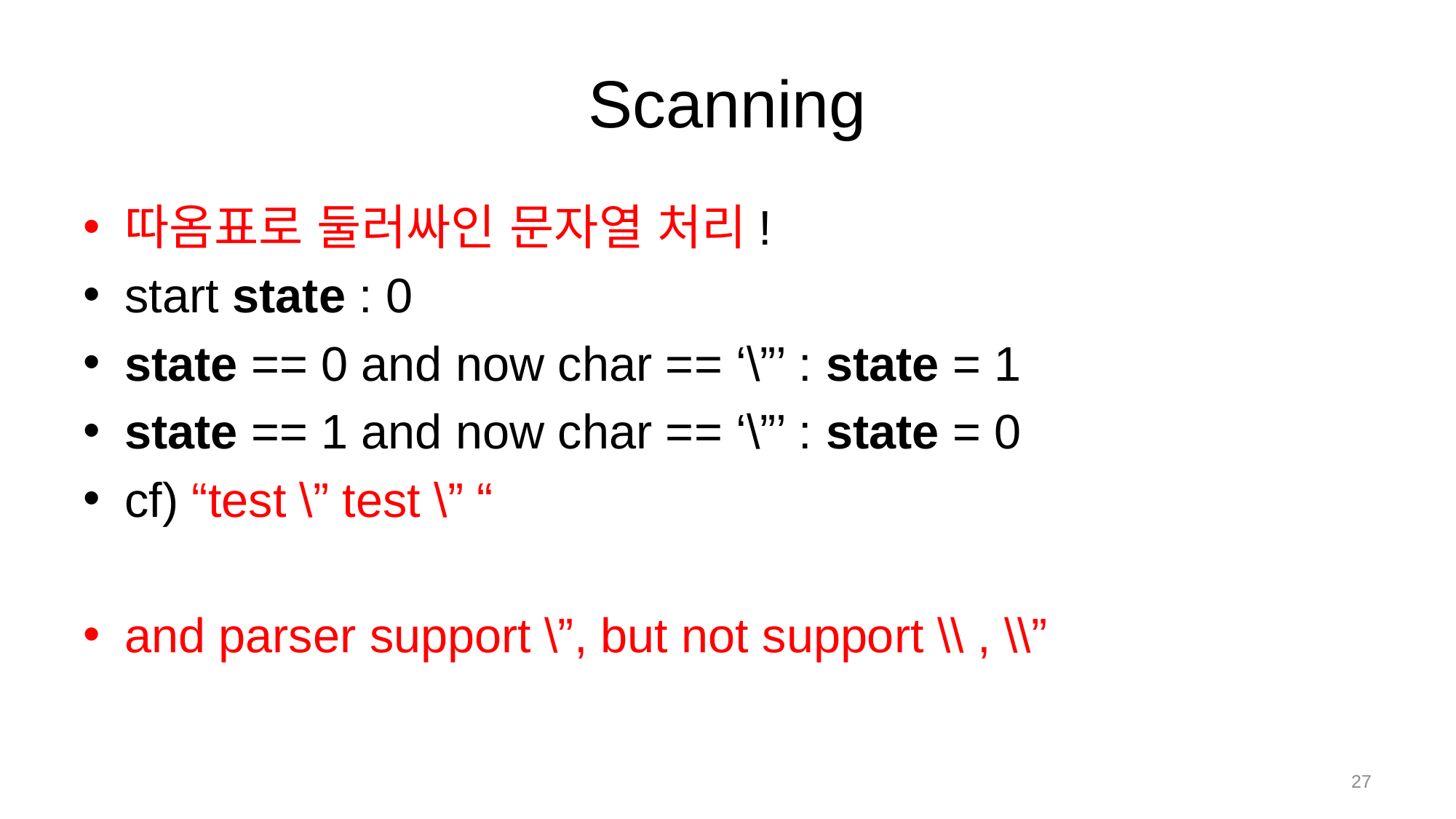

# Scanning
따옴표로 둘러싸인 문자열 처리!
start state : 0
state == 0 and now char == ‘\”’ : state = 1
state == 1 and now char == ‘\”’ : state = 0
cf) “test \” test \” “

and parser support \”, but not support \\ , \\”
27